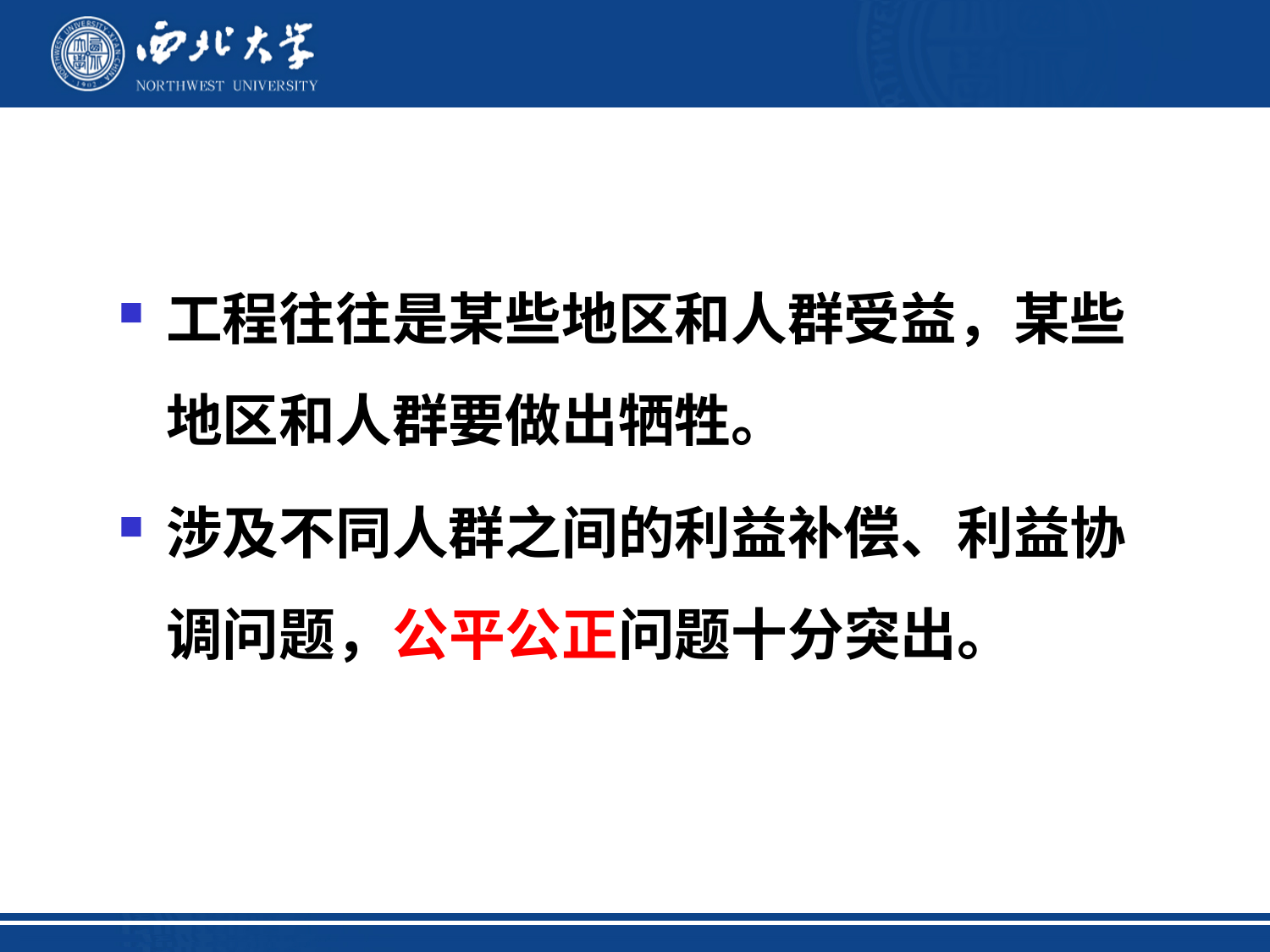

工程往往是某些地区和人群受益，某些地区和人群要做出牺牲。
涉及不同人群之间的利益补偿、利益协调问题，公平公正问题十分突出。